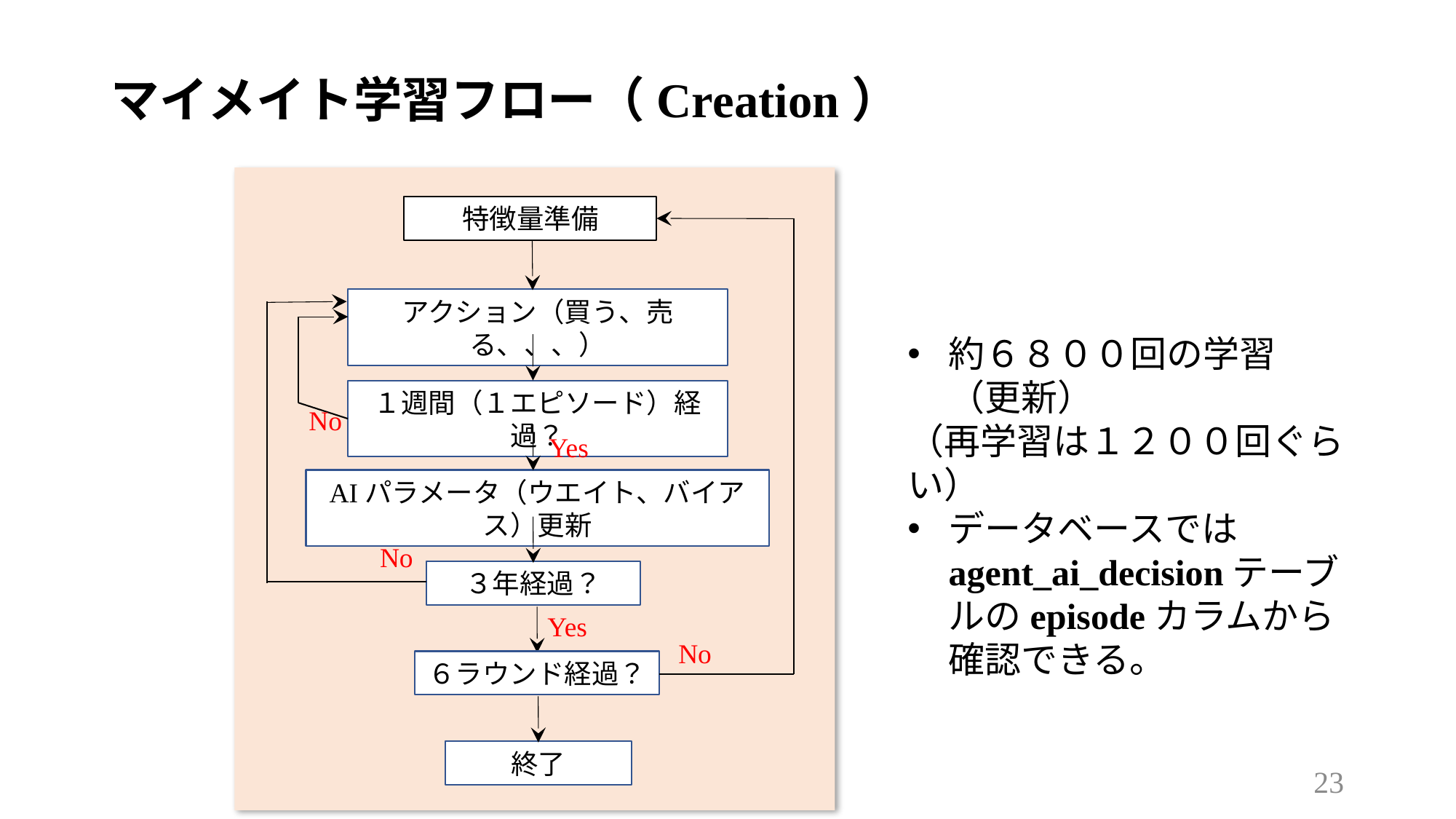

# マイメイト学習フロー（Creation）

特徴量準備
アクション（買う、売る、、、）
約６８００回の学習（更新）
（再学習は１２００回ぐらい）
データベースではagent_ai_decisionテーブルのepisodeカラムから確認できる。

１週間（１エピソード）経過？
No
Yes
AIパラメータ（ウエイト、バイアス）更新
No
３年経過？
Yes
No
６ラウンド経過？
終了
23